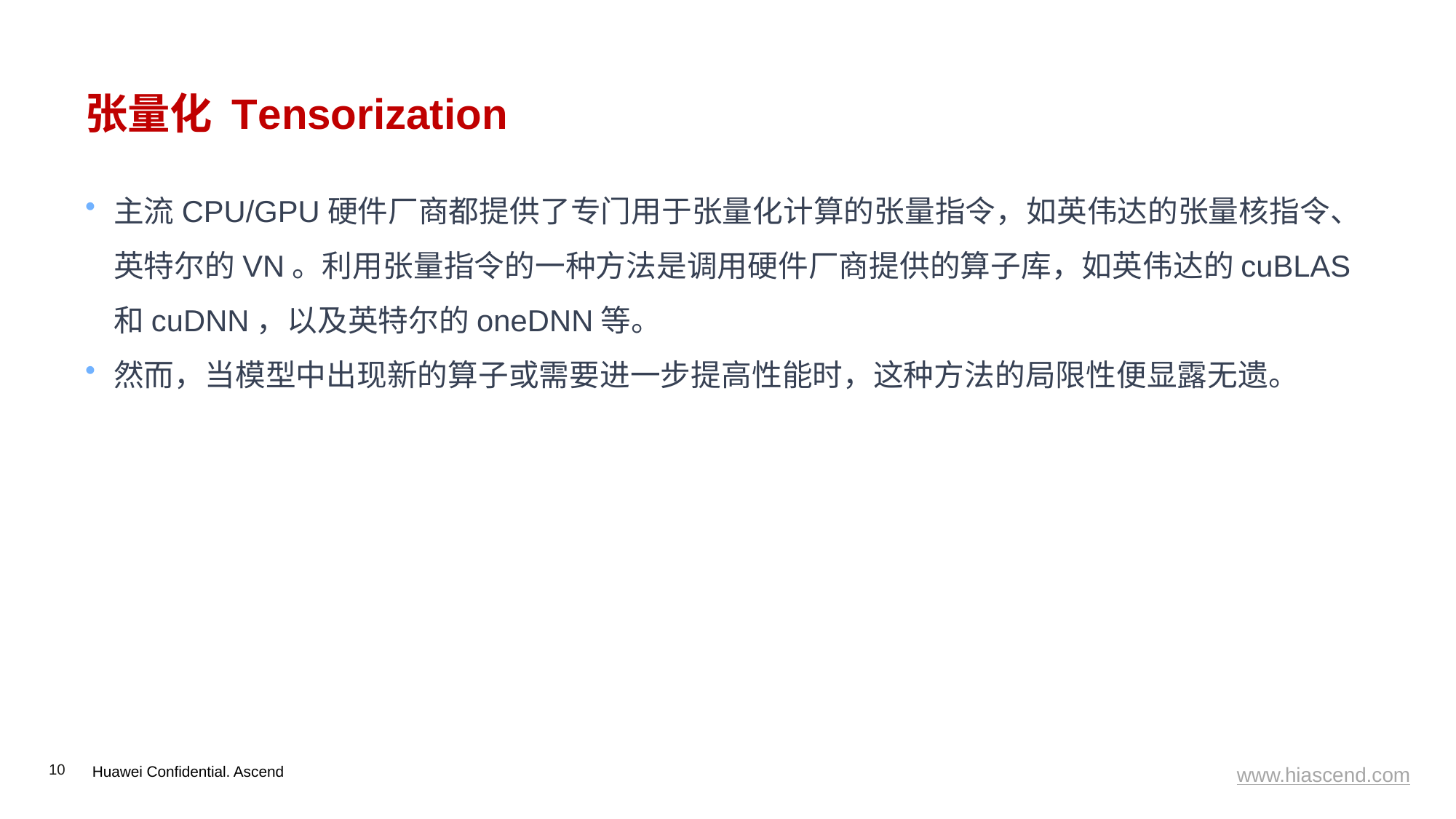

# 张量化 Tensorization
主流CPU/GPU硬件厂商都提供了专门用于张量化计算的张量指令，如英伟达的张量核指令、英特尔的VN。利用张量指令的一种方法是调用硬件厂商提供的算子库，如英伟达的cuBLAS和cuDNN，以及英特尔的oneDNN等。
然而，当模型中出现新的算子或需要进一步提高性能时，这种方法的局限性便显露无遗。